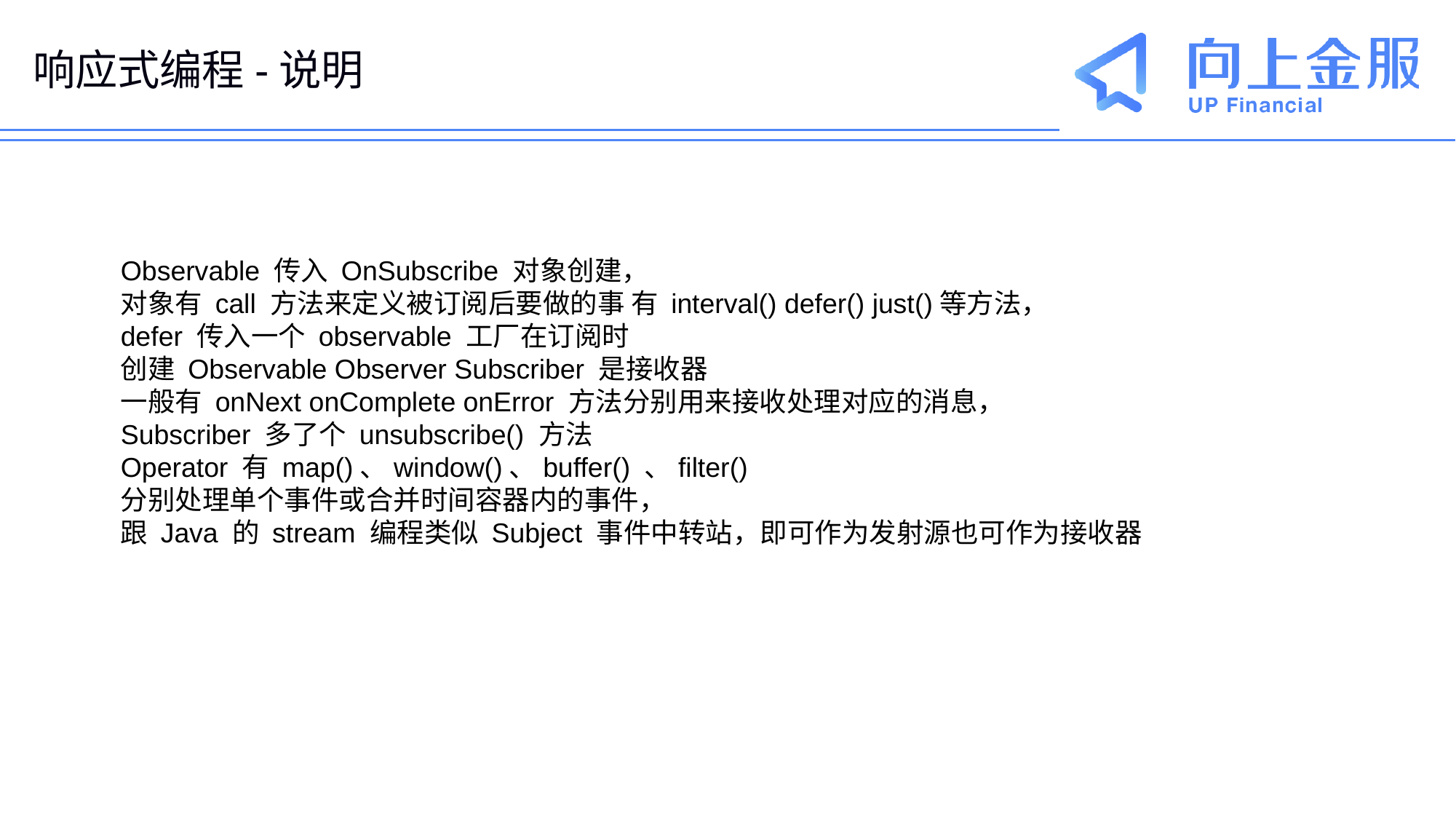

# 响应式编程-说明
Observable 传⼊ OnSubscribe 对象创建，
对象有 call ⽅法来定义被订阅后要做的事 有 interval() defer() just()等⽅法，
defer 传⼊⼀个 observable ⼯⼚在订阅时
创建 Observable Observer Subscriber 是接收器
⼀般有 onNext onComplete onError ⽅法分别⽤来接收处理对应的消息，
Subscriber 多了个 unsubscribe() ⽅法
Operator 有 map()、window()、buffer() 、filter()
分别处理单个事件或合并时间容器内的事件，
跟 Java 的 stream 编程类似 Subject 事件中转站，即可作为发射源也可作为接收器